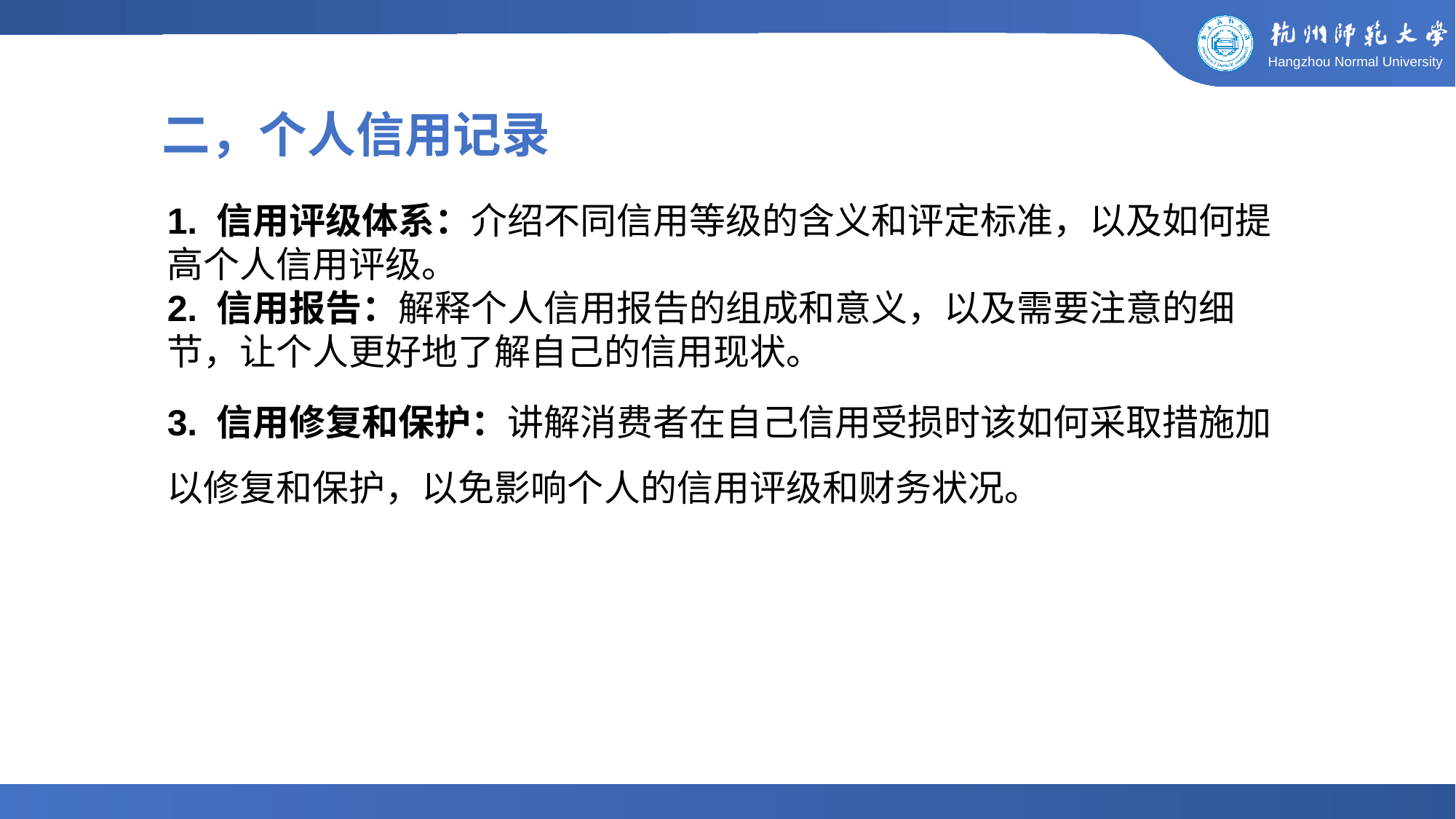

二，个人信用记录
1. 信用评级体系：介绍不同信用等级的含义和评定标准，以及如何提高个人信用评级。
2. 信用报告：解释个人信用报告的组成和意义，以及需要注意的细节，让个人更好地了解自己的信用现状。
3. 信用修复和保护：讲解消费者在自己信用受损时该如何采取措施加以修复和保护，以免影响个人的信用评级和财务状况。
支付方式大数据